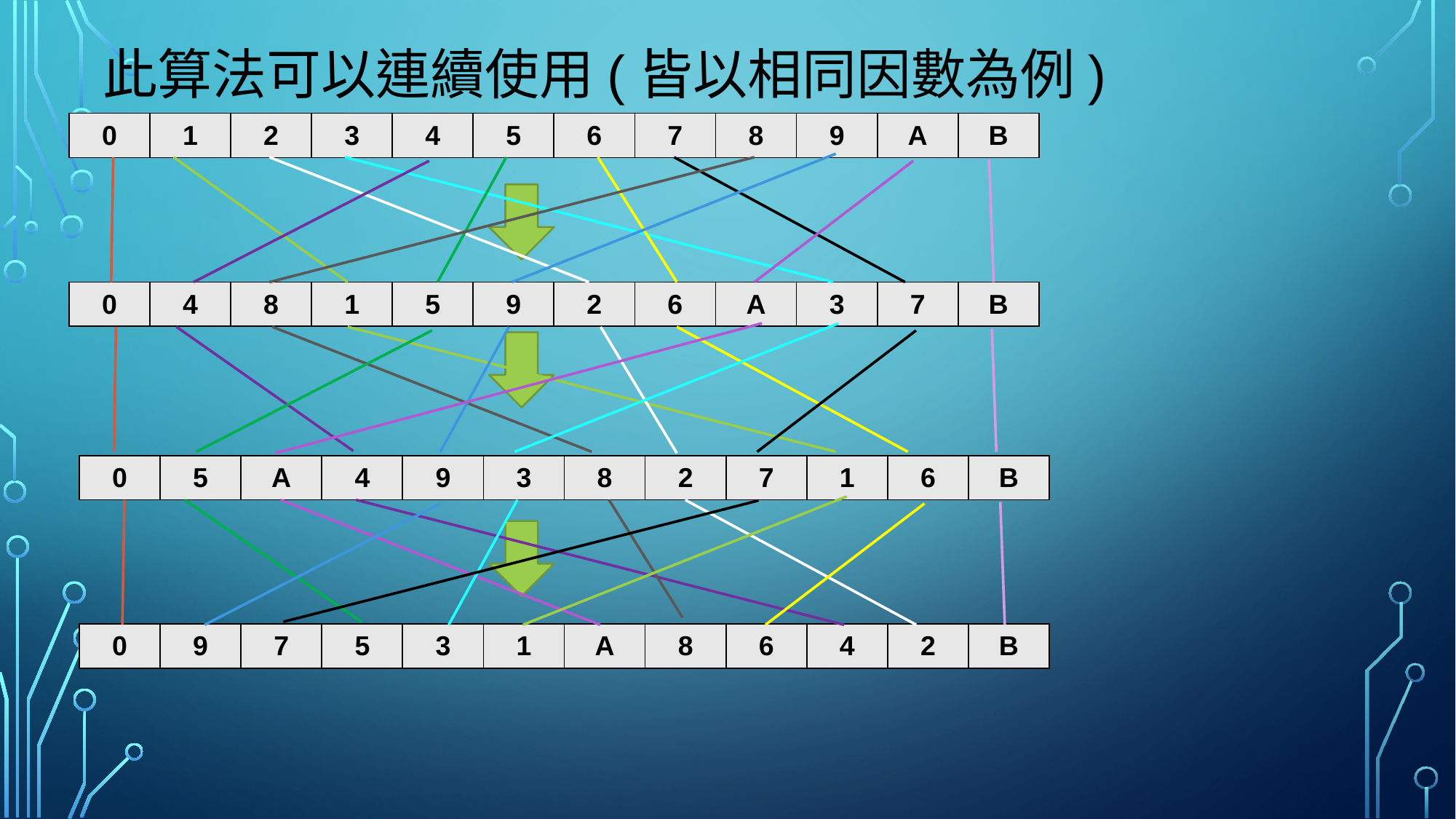

# 此算法可以連續使用(皆以相同因數為例)
| 0 | 1 | 2 | 3 | 4 | 5 | 6 | 7 | 8 | 9 | A | B |
| --- | --- | --- | --- | --- | --- | --- | --- | --- | --- | --- | --- |

| 0 | 4 | 8 | 1 | 5 | 9 | 2 | 6 | A | 3 | 7 | B |
| --- | --- | --- | --- | --- | --- | --- | --- | --- | --- | --- | --- |

| 0 | 5 | A | 4 | 9 | 3 | 8 | 2 | 7 | 1 | 6 | B |
| --- | --- | --- | --- | --- | --- | --- | --- | --- | --- | --- | --- |

| 0 | 9 | 7 | 5 | 3 | 1 | A | 8 | 6 | 4 | 2 | B |
| --- | --- | --- | --- | --- | --- | --- | --- | --- | --- | --- | --- |